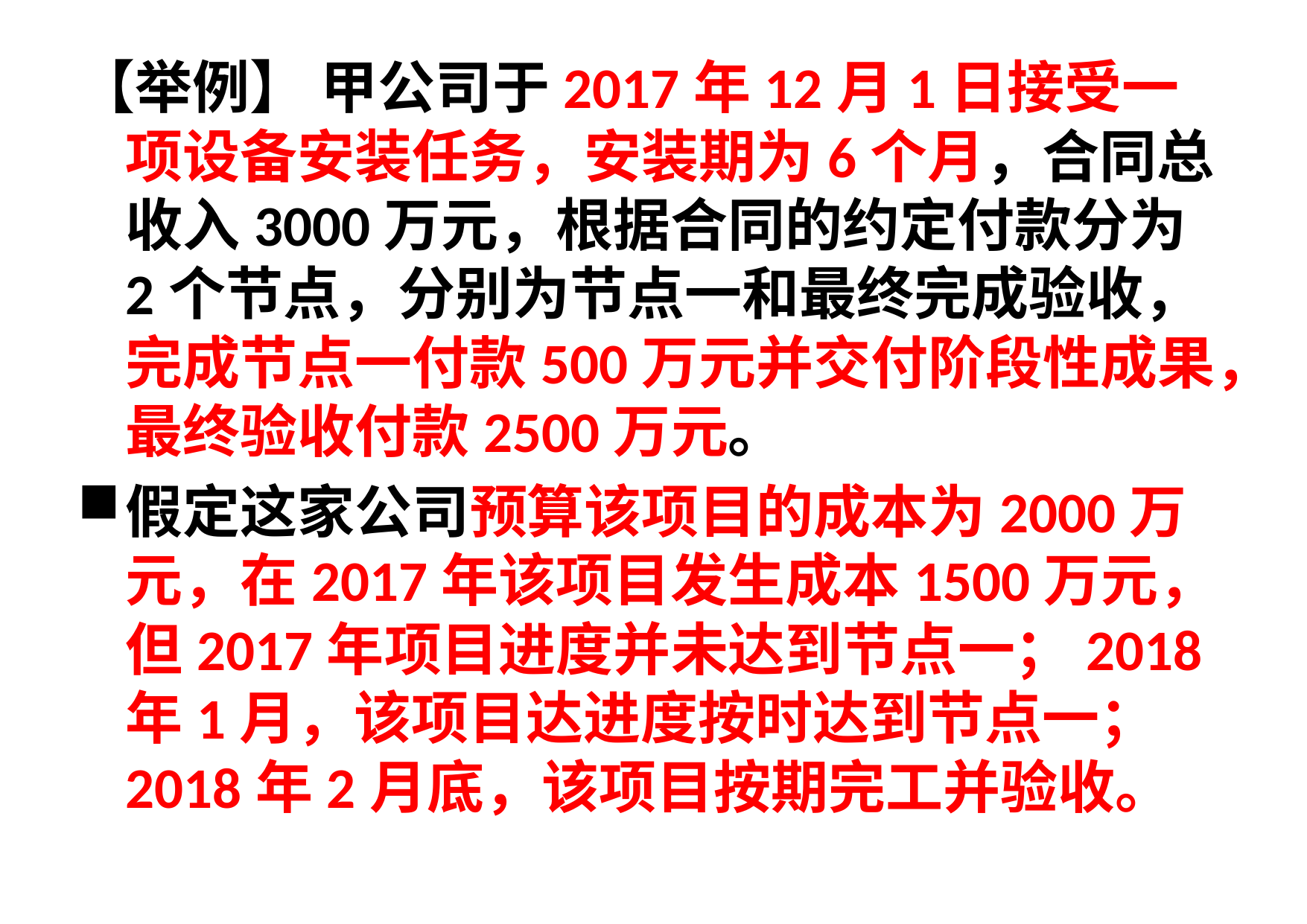

【举例】 甲公司于2017年12月1日接受一项设备安装任务，安装期为6个月，合同总收入3000万元，根据合同的约定付款分为2个节点，分别为节点一和最终完成验收，完成节点一付款500万元并交付阶段性成果，最终验收付款2500万元。
假定这家公司预算该项目的成本为2000万元，在2017年该项目发生成本1500万元，但2017年项目进度并未达到节点一；2018年1月，该项目达进度按时达到节点一；2018年2月底，该项目按期完工并验收。

98